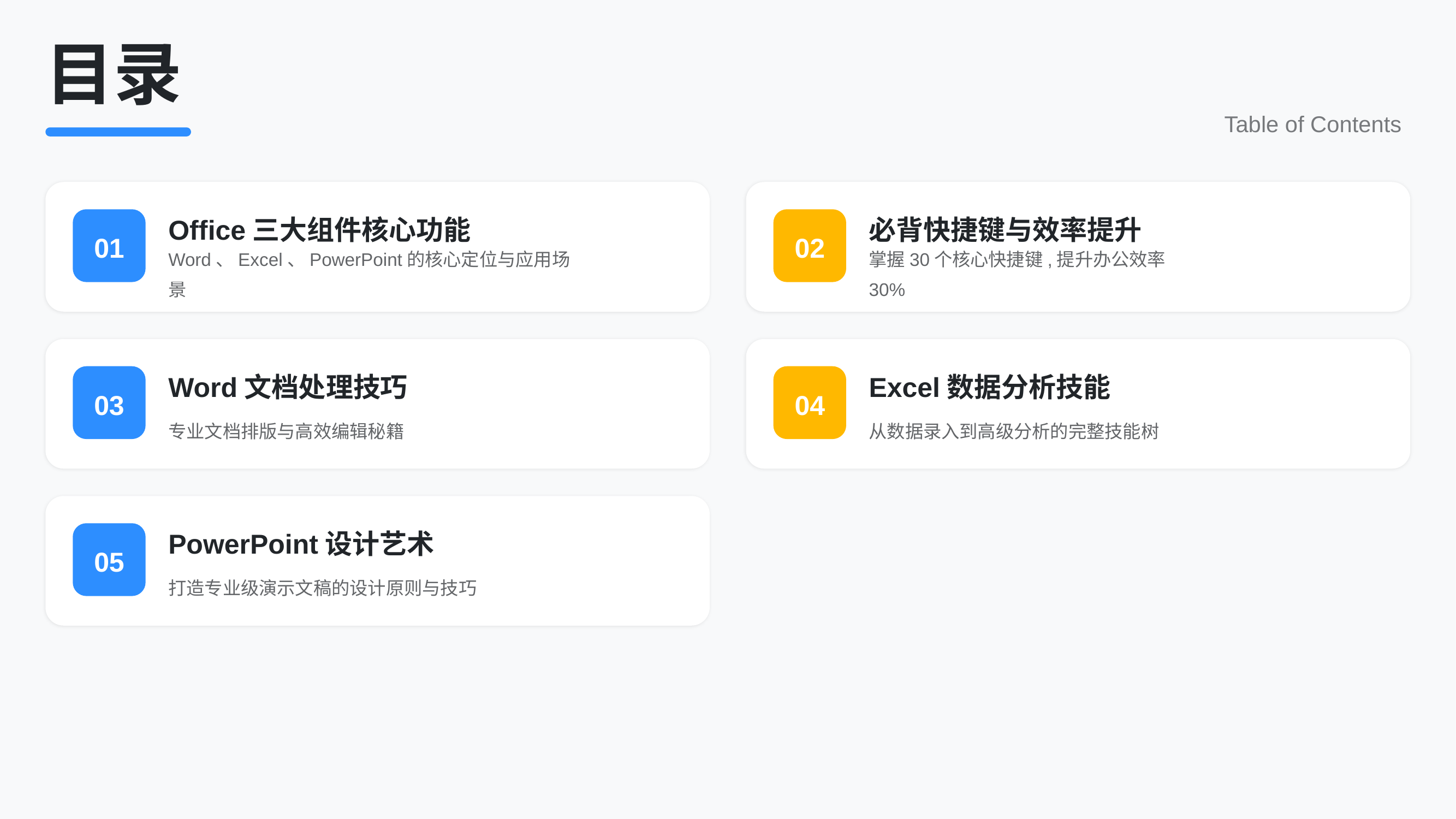

目录
Table of Contents

01

Office三大组件核心功能
02

必背快捷键与效率提升
Word、Excel、PowerPoint的核心定位与应用场景
掌握30个核心快捷键,提升办公效率30%

03

Word文档处理技巧
04

Excel数据分析技能
专业文档排版与高效编辑秘籍
从数据录入到高级分析的完整技能树

05

PowerPoint设计艺术

打造专业级演示文稿的设计原则与技巧